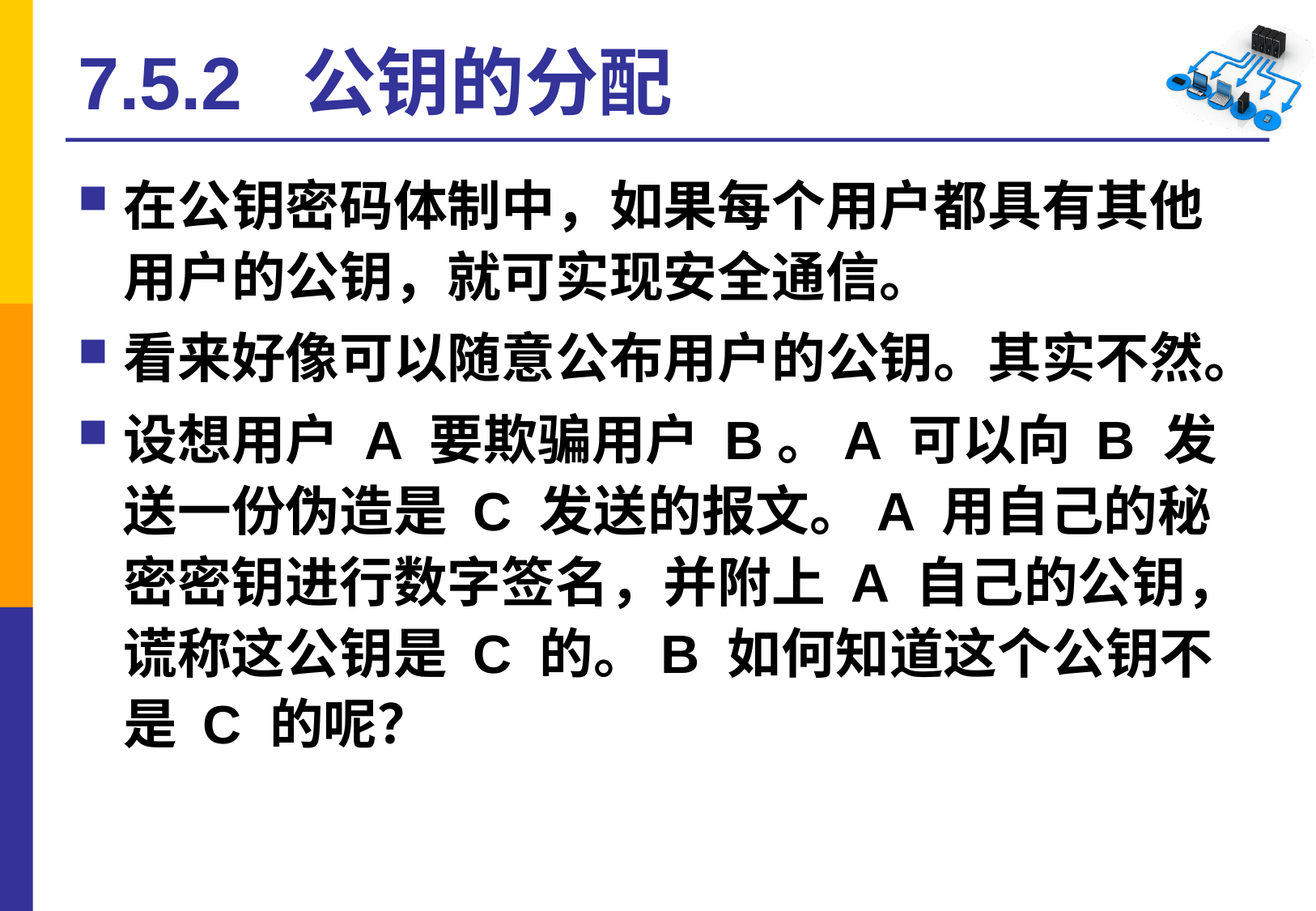

# 7.5.2  公钥的分配
在公钥密码体制中，如果每个用户都具有其他用户的公钥，就可实现安全通信。
看来好像可以随意公布用户的公钥。其实不然。
设想用户 A 要欺骗用户 B。A 可以向 B 发送一份伪造是 C 发送的报文。A 用自己的秘密密钥进行数字签名，并附上 A 自己的公钥，谎称这公钥是 C 的。B 如何知道这个公钥不是 C 的呢？